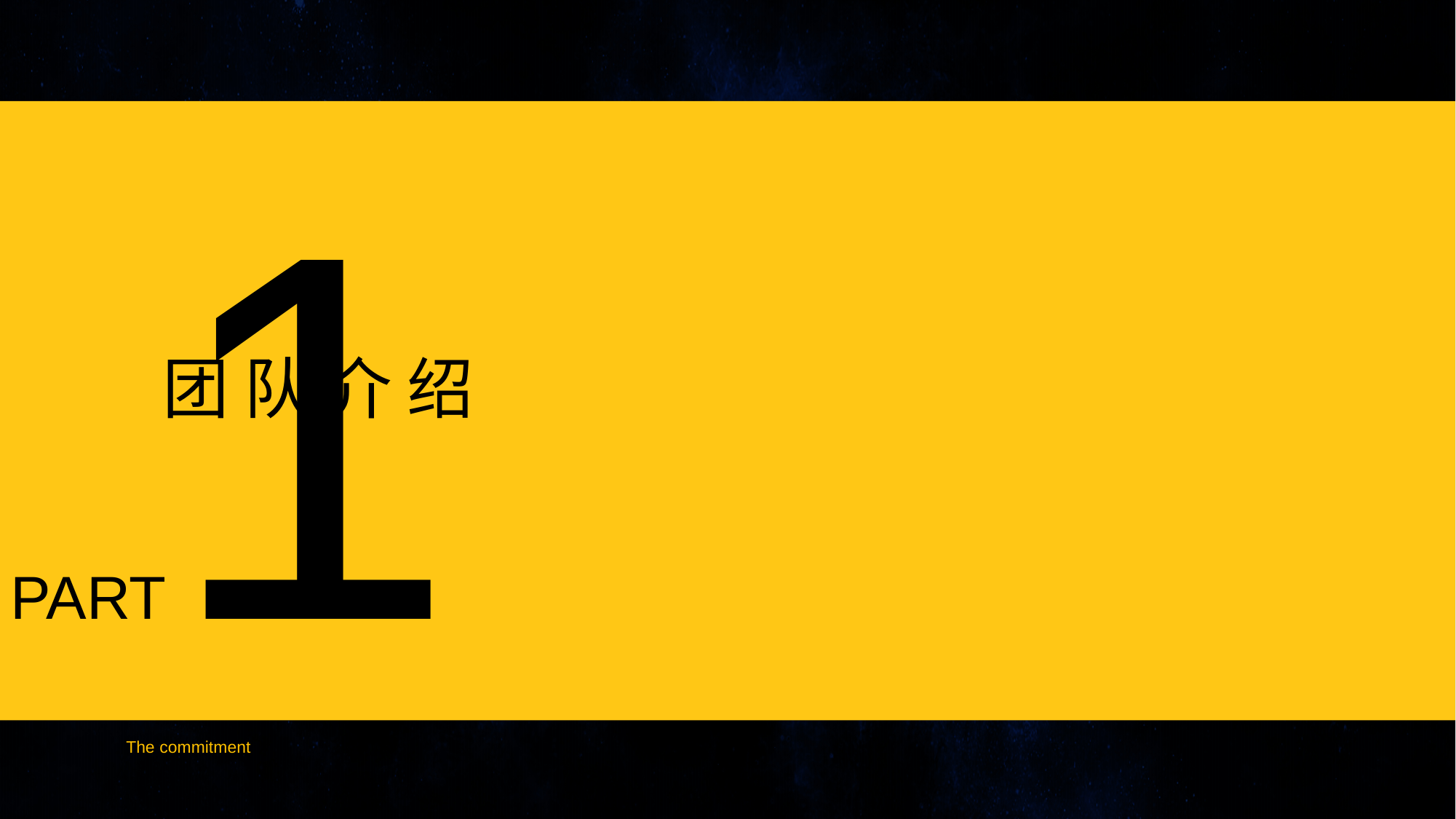

PART1
团 队 介 绍
The commitment